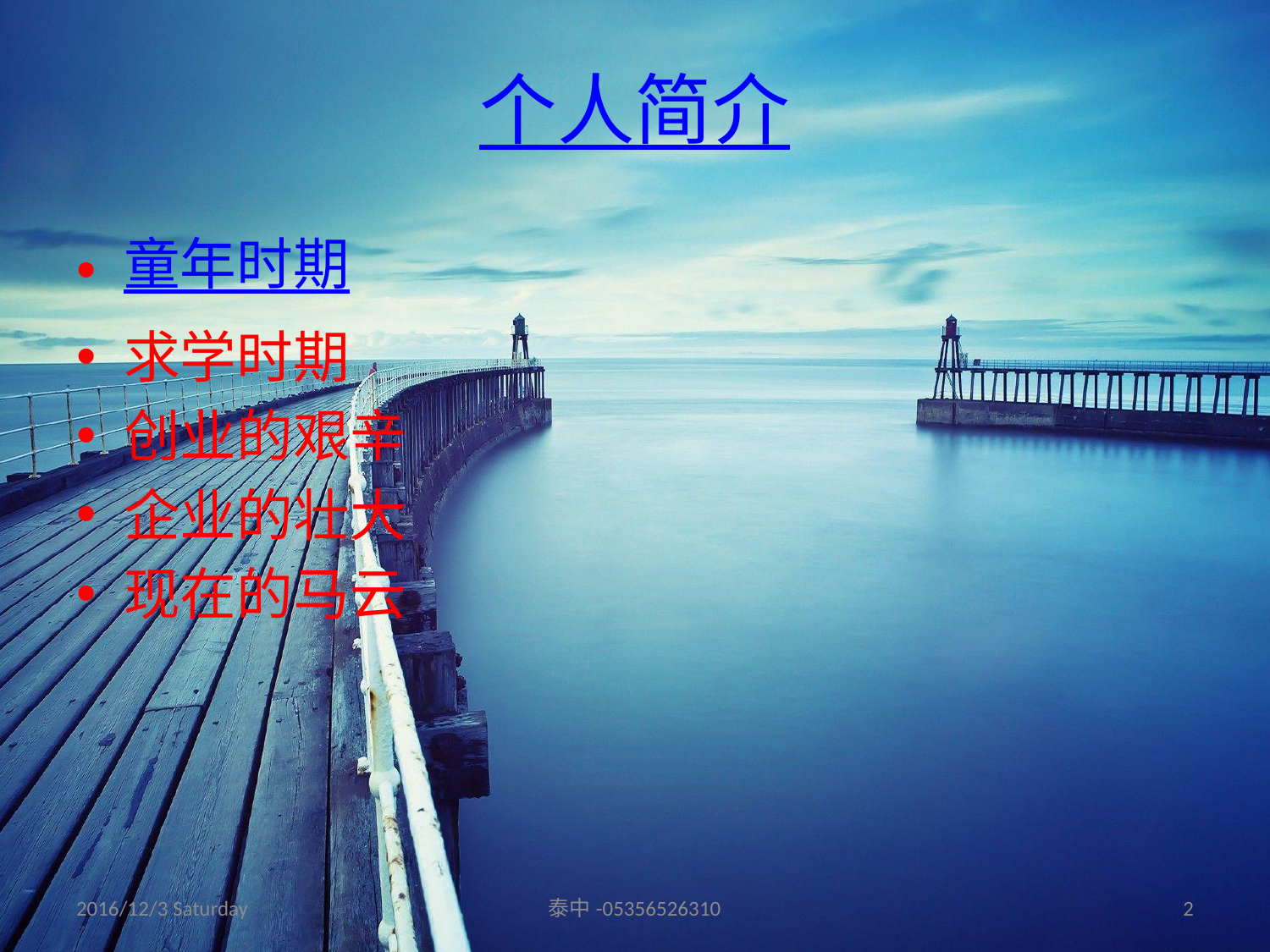

# 个人简介
童年时期
求学时期
创业的艰辛
企业的壮大
现在的马云
2016/12/3 Saturday
泰中-05356526310
2